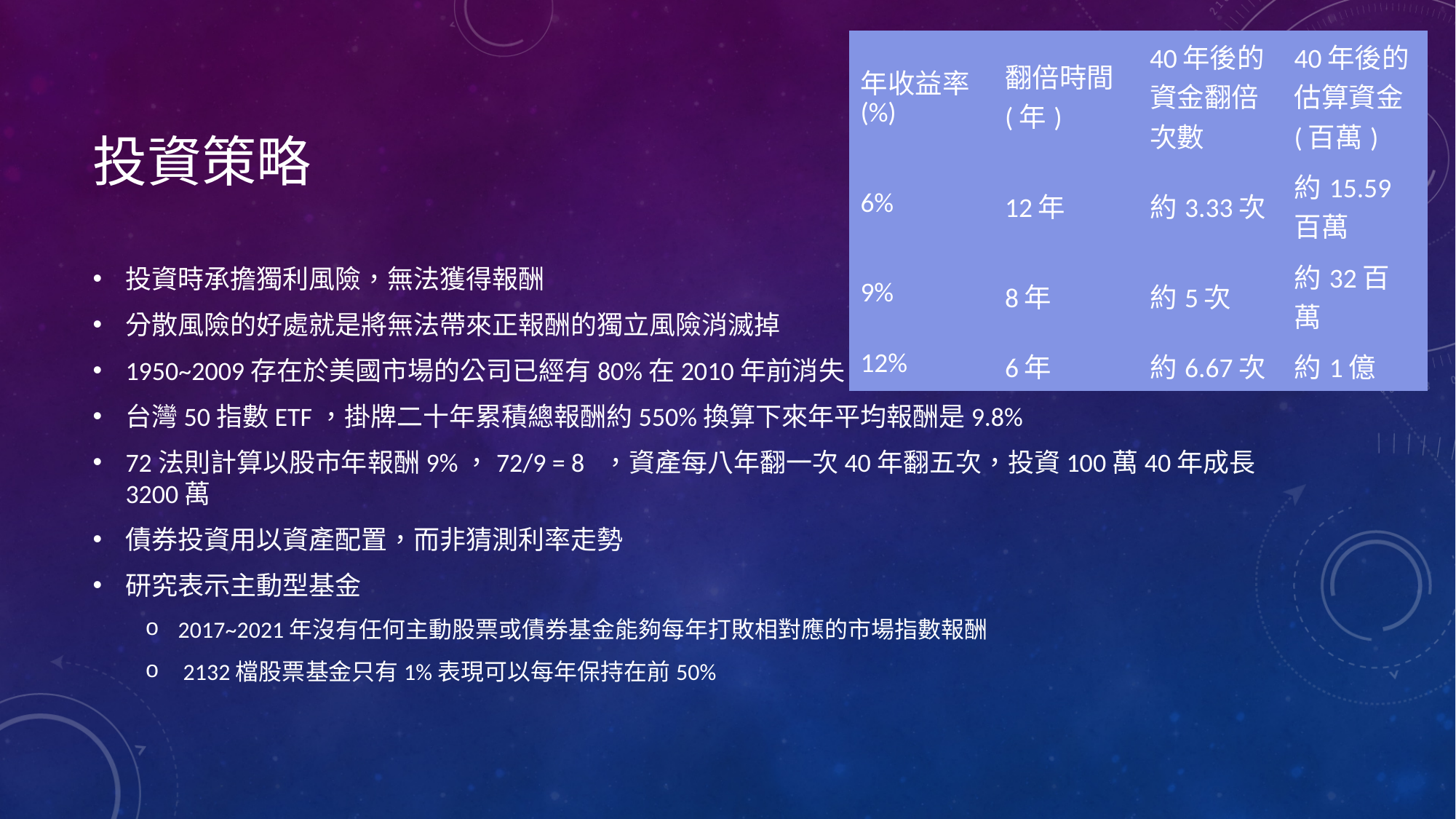

| 年收益率 (%) | 翻倍時間 (年) | 40年後的資金翻倍次數 | 40年後的估算資金 (百萬) |
| --- | --- | --- | --- |
| 6% | 12年 | 約3.33次 | 約15.59百萬 |
| 9% | 8年 | 約5次 | 約32百萬 |
| 12% | 6年 | 約6.67次 | 約1億 |
# 投資策略
投資時承擔獨利風險，無法獲得報酬
分散風險的好處就是將無法帶來正報酬的獨立風險消滅掉
1950~2009存在於美國市場的公司已經有80%在2010年前消失，每10.5年有50%公司會消失
台灣50指數ETF，掛牌二十年累積總報酬約550%換算下來年平均報酬是9.8%
72法則計算以股市年報酬9%，72/9 = 8  ，資產每八年翻一次40年翻五次，投資100萬40年成長3200萬
債券投資用以資產配置，而非猜測利率走勢
研究表示主動型基金
2017~2021年沒有任何主動股票或債券基金能夠每年打敗相對應的市場指數報酬
 2132檔股票基金只有1%表現可以每年保持在前50%